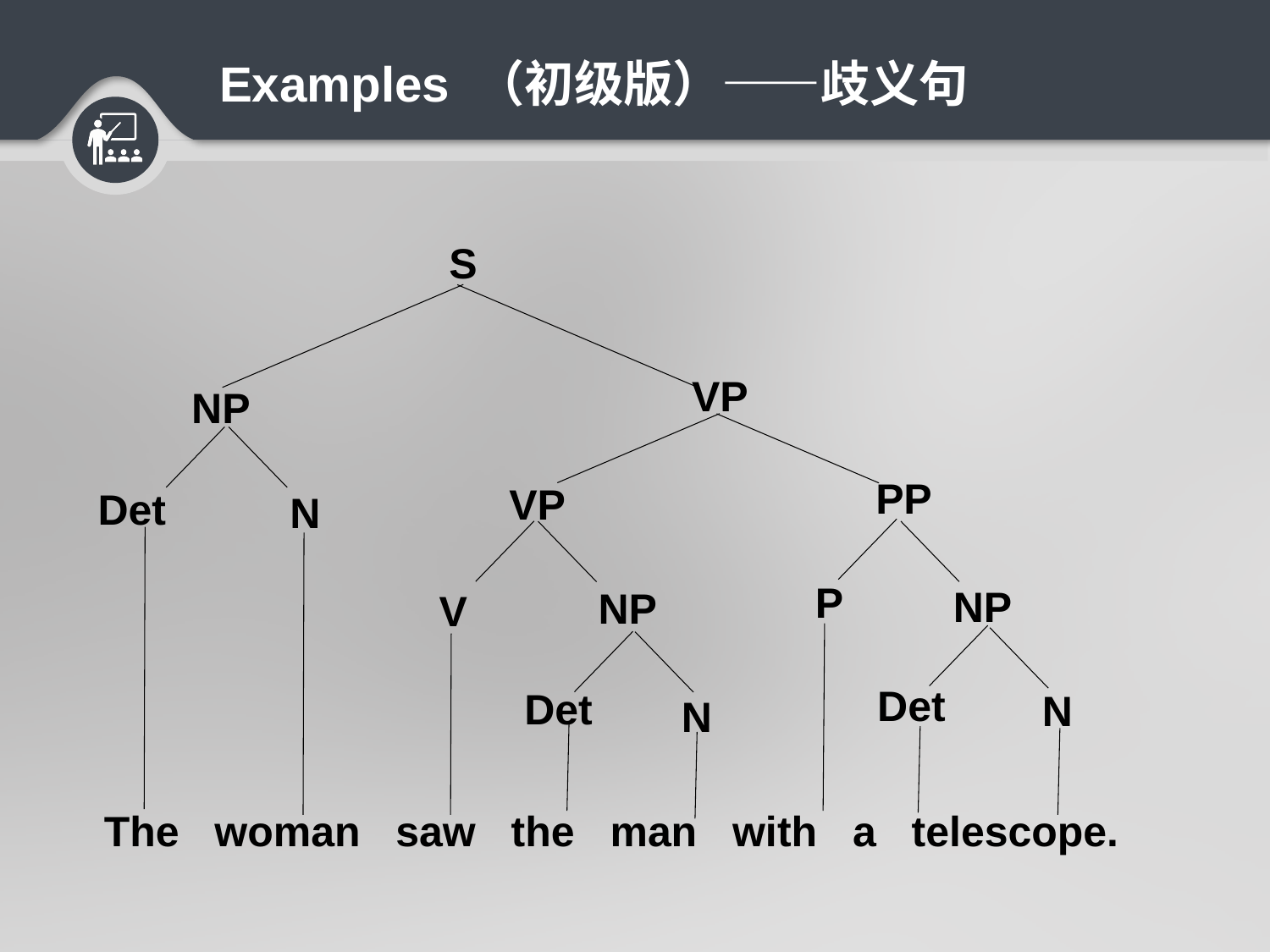

Examples （初级版）——歧义句
S
VP
NP
PP
VP
Det
N
P
NP
NP
V
Det
Det
N
N
The   woman   saw   the   man   with   a   telescope.